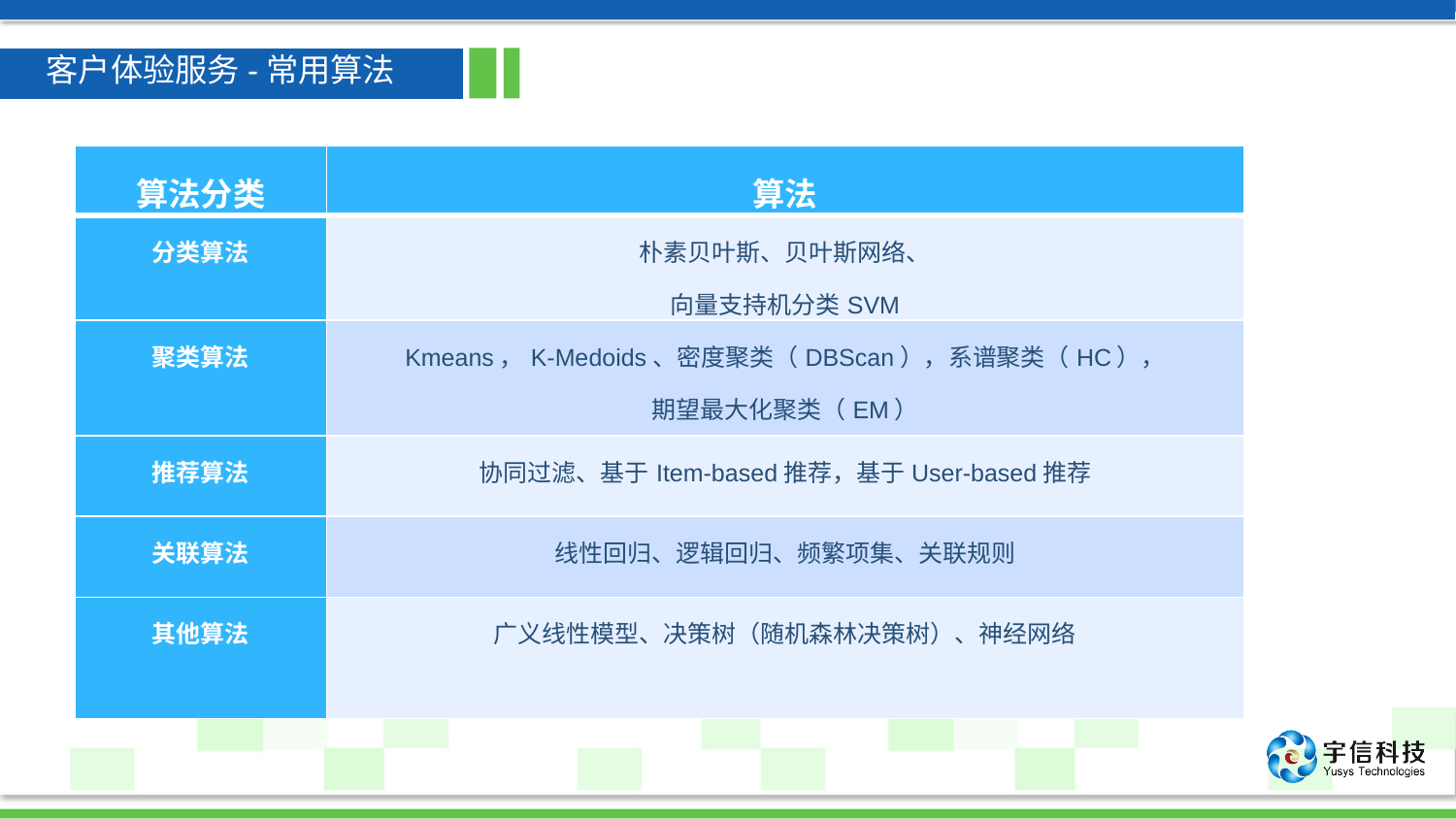

客户体验服务-常用算法

| 算法分类 | 算法 |
| --- | --- |
| 分类算法 | 朴素贝叶斯、贝叶斯网络、 向量支持机分类SVM |
| 聚类算法 | Kmeans，K-Medoids、密度聚类（DBScan），系谱聚类（HC）， 期望最大化聚类（EM） |
| 推荐算法 | 协同过滤、基于Item-based推荐，基于User-based推荐 |
| 关联算法 | 线性回归、逻辑回归、频繁项集、关联规则 |
| 其他算法 | 广义线性模型、决策树（随机森林决策树）、神经网络 |